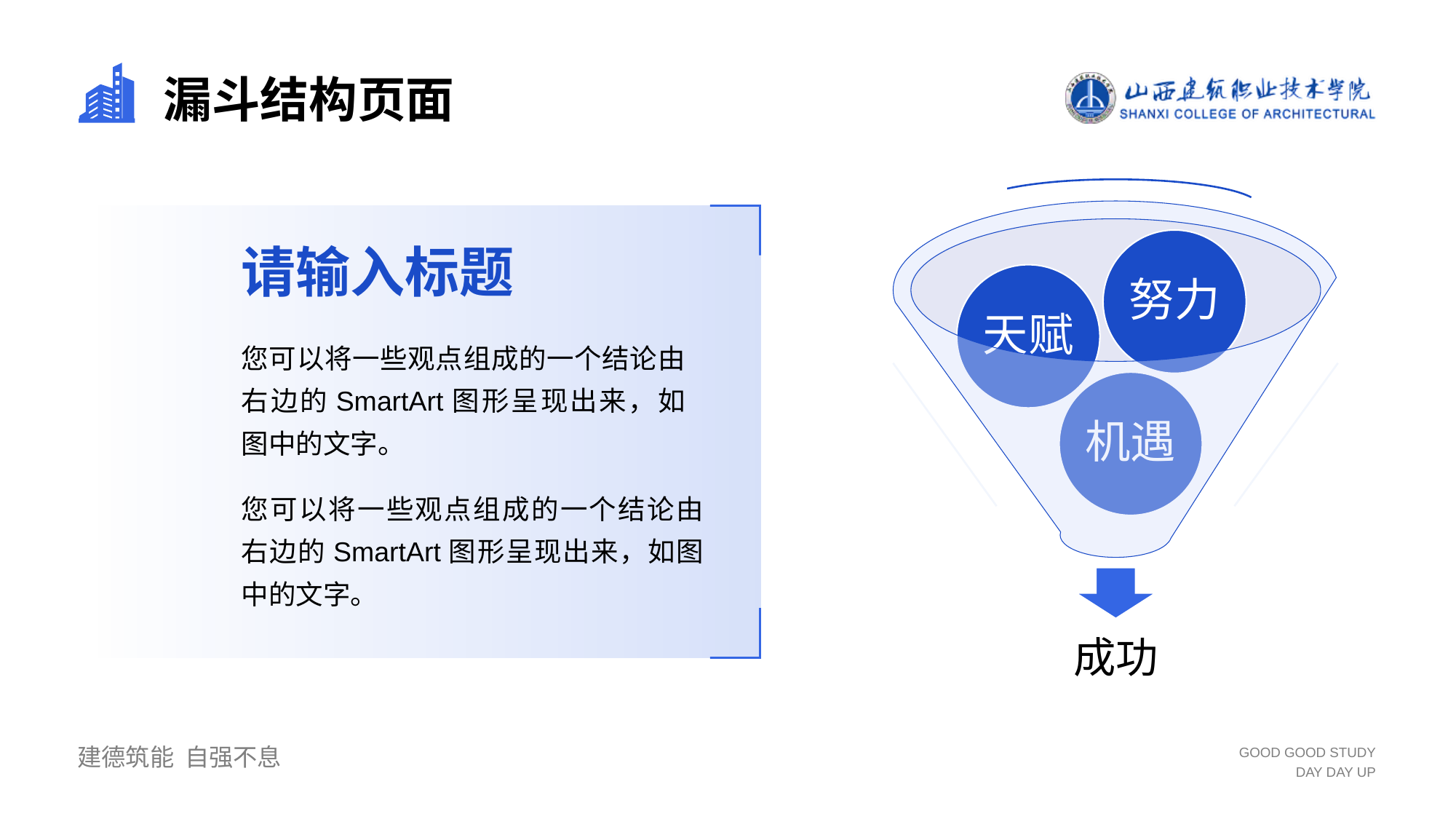

# 漏斗结构页面

成功
机遇
天赋
努力

请输入标题
您可以将一些观点组成的一个结论由右边的SmartArt图形呈现出来，如图中的文字。
您可以将一些观点组成的一个结论由右边的SmartArt图形呈现出来，如图中的文字。